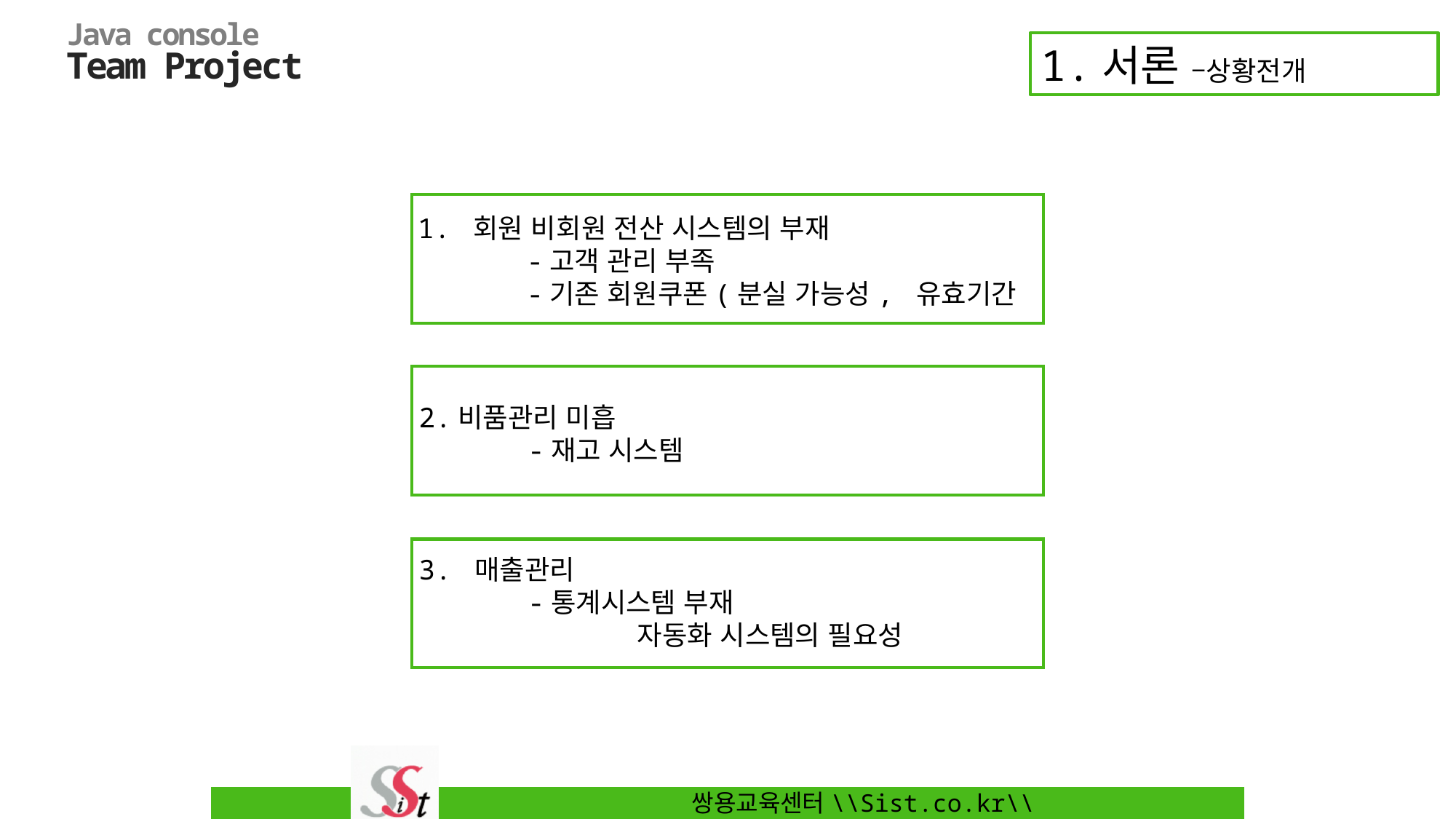

1.서론 –상황전개

1. 회원 비회원 전산 시스템의 부재
	-고객 관리 부족
	-기존 회원쿠폰(분실 가능성, 유효기간

2.비품관리 미흡
	-재고 시스템

3. 매출관리
	-통계시스템 부재
		자동화 시스템의 필요성